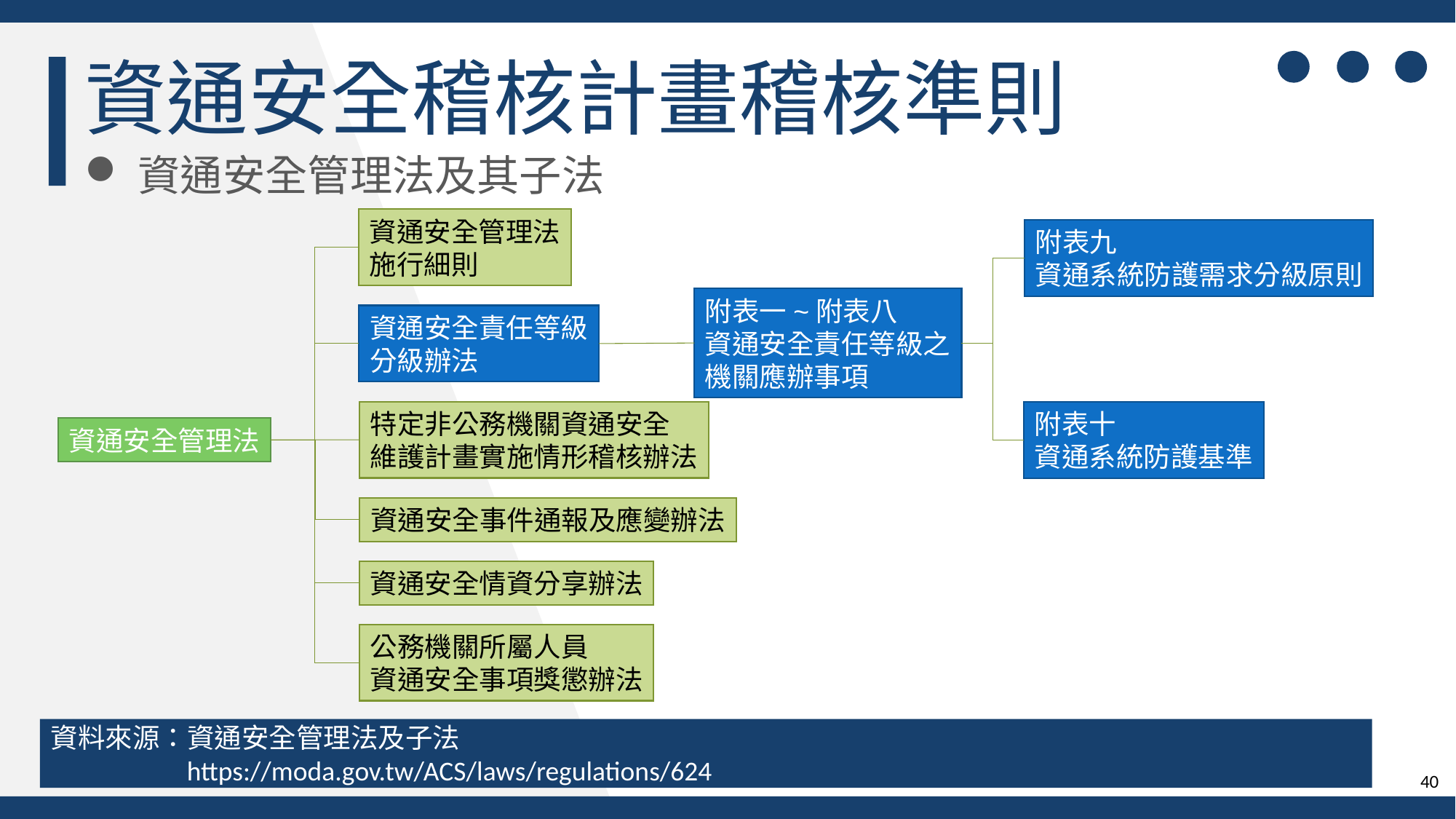

資通安全稽核計畫稽核準則
資通安全管理法及其子法
資通安全管理法
施行細則
附表九
資通系統防護需求分級原則
附表一~附表八
資通安全責任等級之
機關應辦事項
資通安全責任等級
分級辦法
特定非公務機關資通安全
維護計畫實施情形稽核辦法
附表十
資通系統防護基準
資通安全管理法

資通安全事件通報及應變辦法
資通安全情資分享辦法
公務機關所屬人員
資通安全事項獎懲辦法
資料來源：資通安全管理法及子法
                      https://moda.gov.tw/ACS/laws/regulations/624